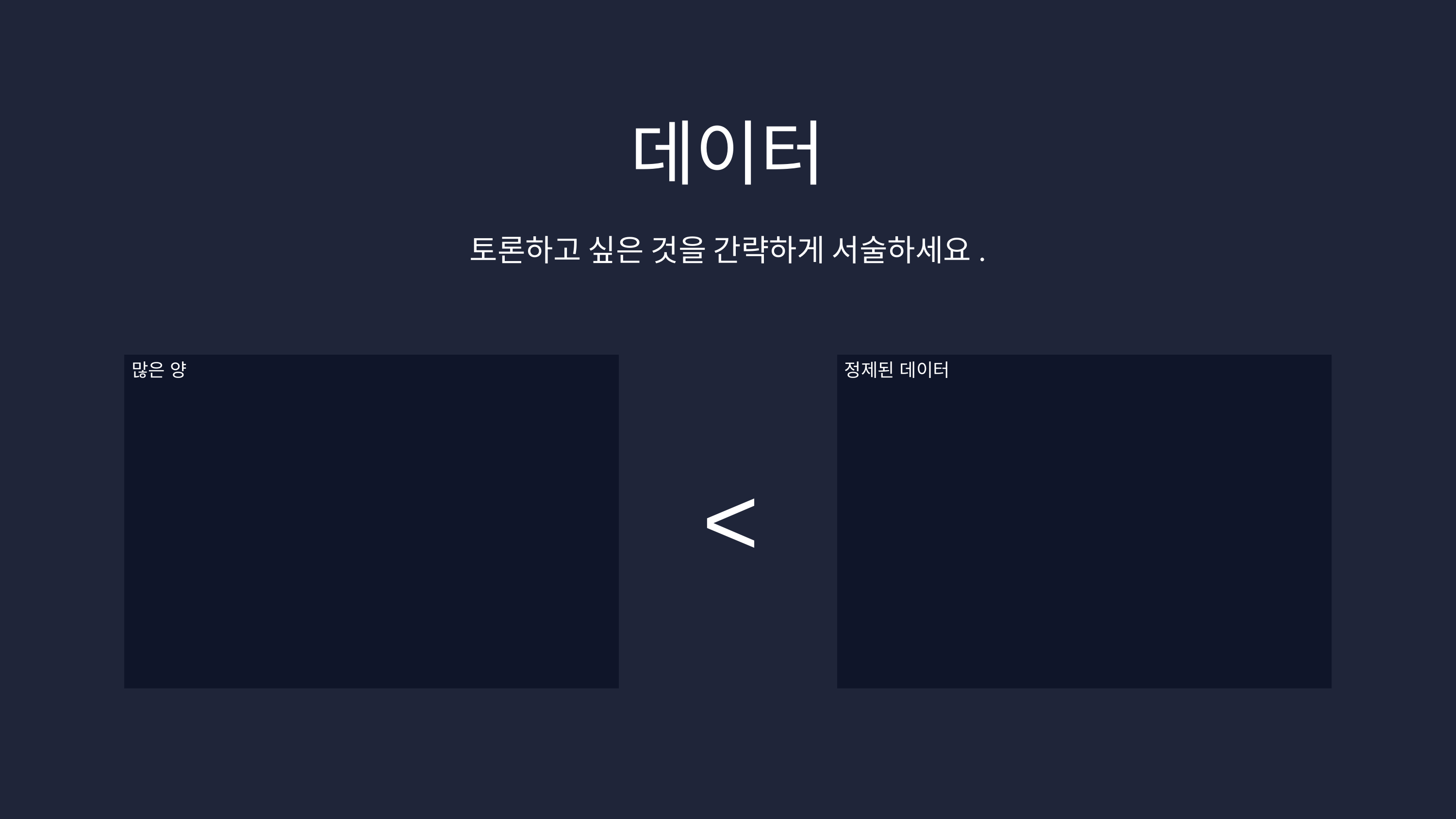

데이터
토론하고 싶은 것을 간략하게 서술하세요.
정제된 데이터
많은 양
<